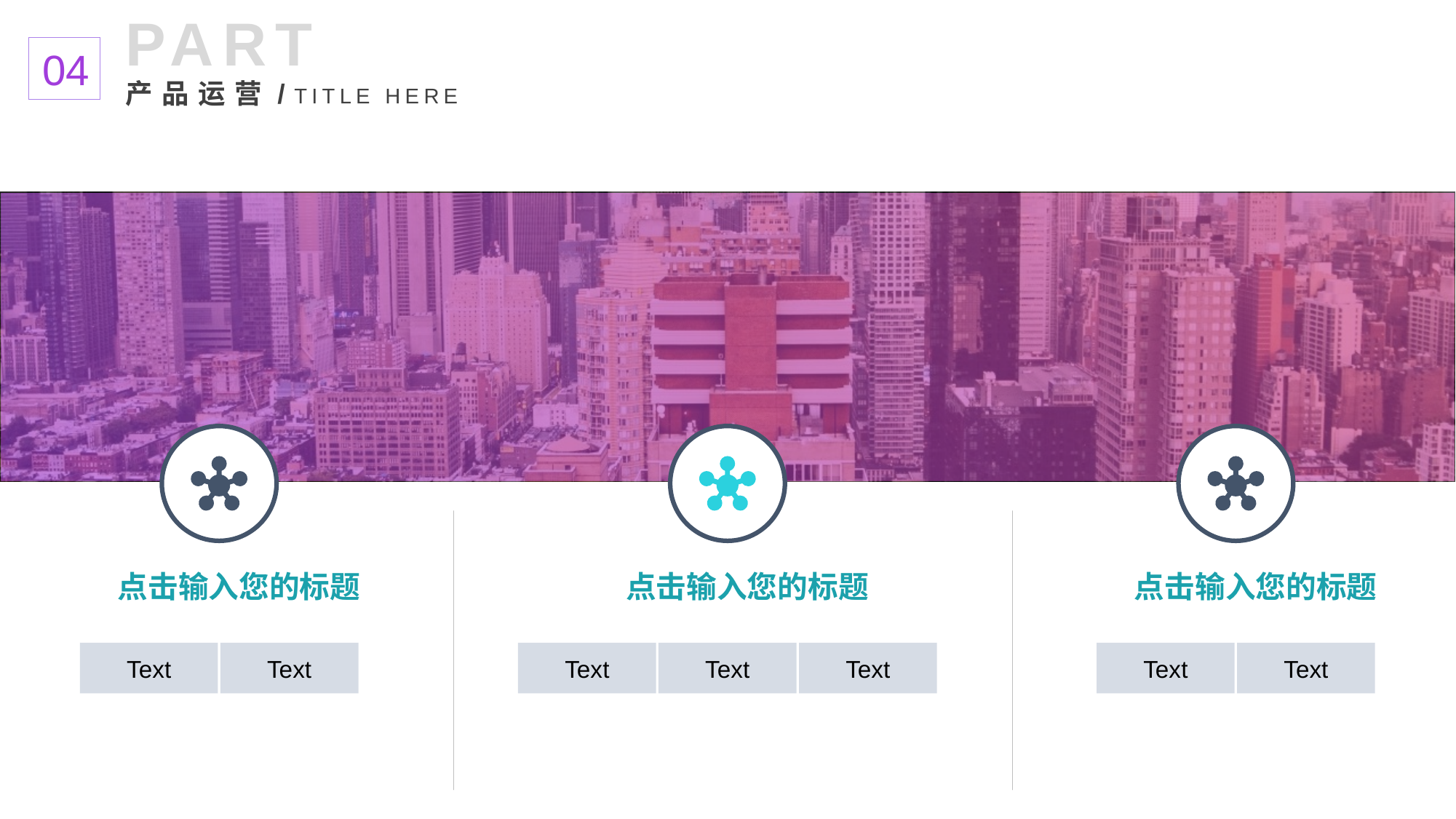

PART
产品运营/TITLE HERE
04

点击输入您的标题
Text
Text

点击输入您的标题
Text
Text
Text

点击输入您的标题
Text
Text